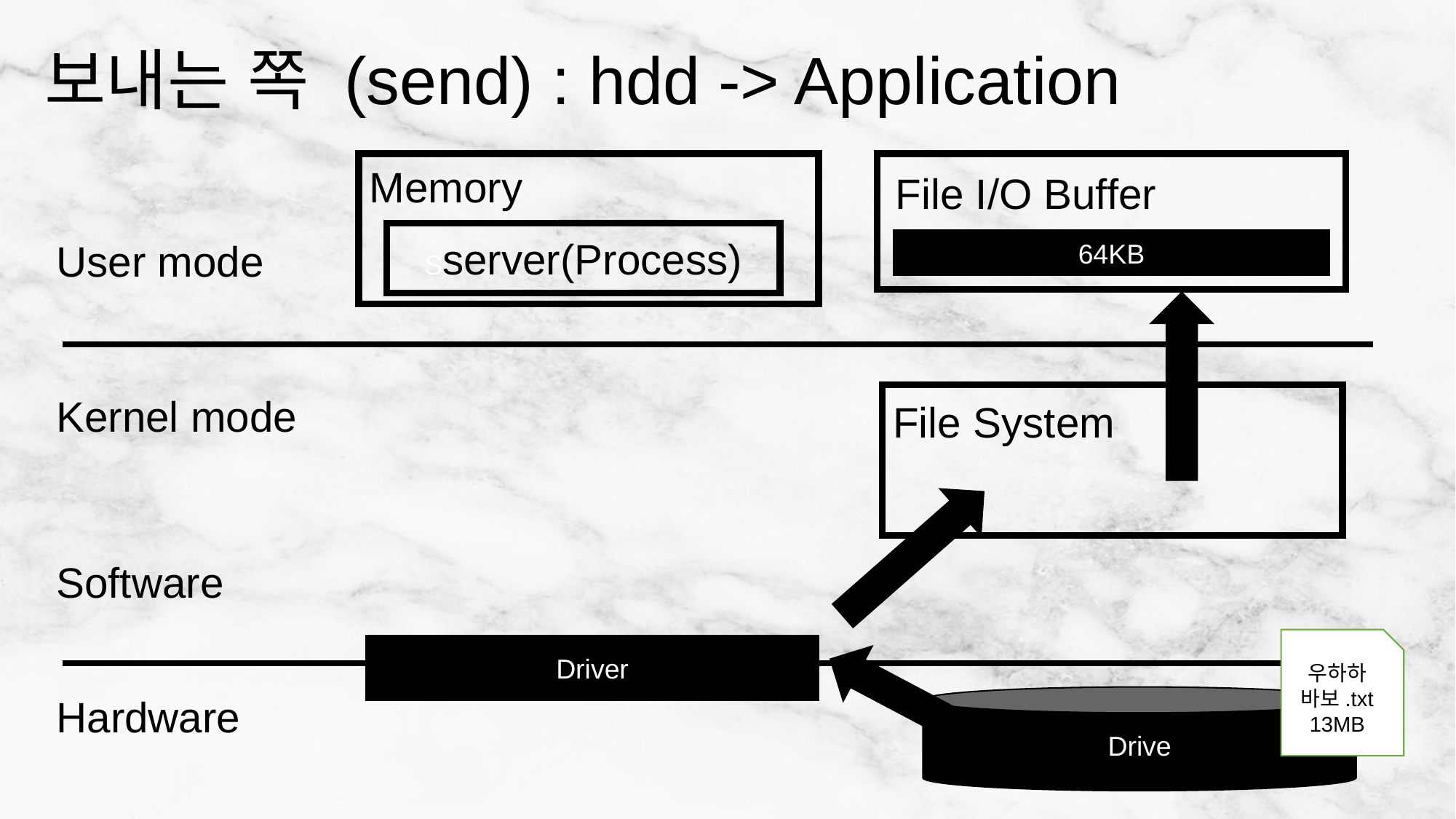

# 보내는 쪽 (send) : hdd -> Application

Memory
File I/O Buffer
Sserver(Process)
User mode
64KB

Kernel mode

File System

Software

우하하 바보.txt
13MB
Driver
Hardware
Drive